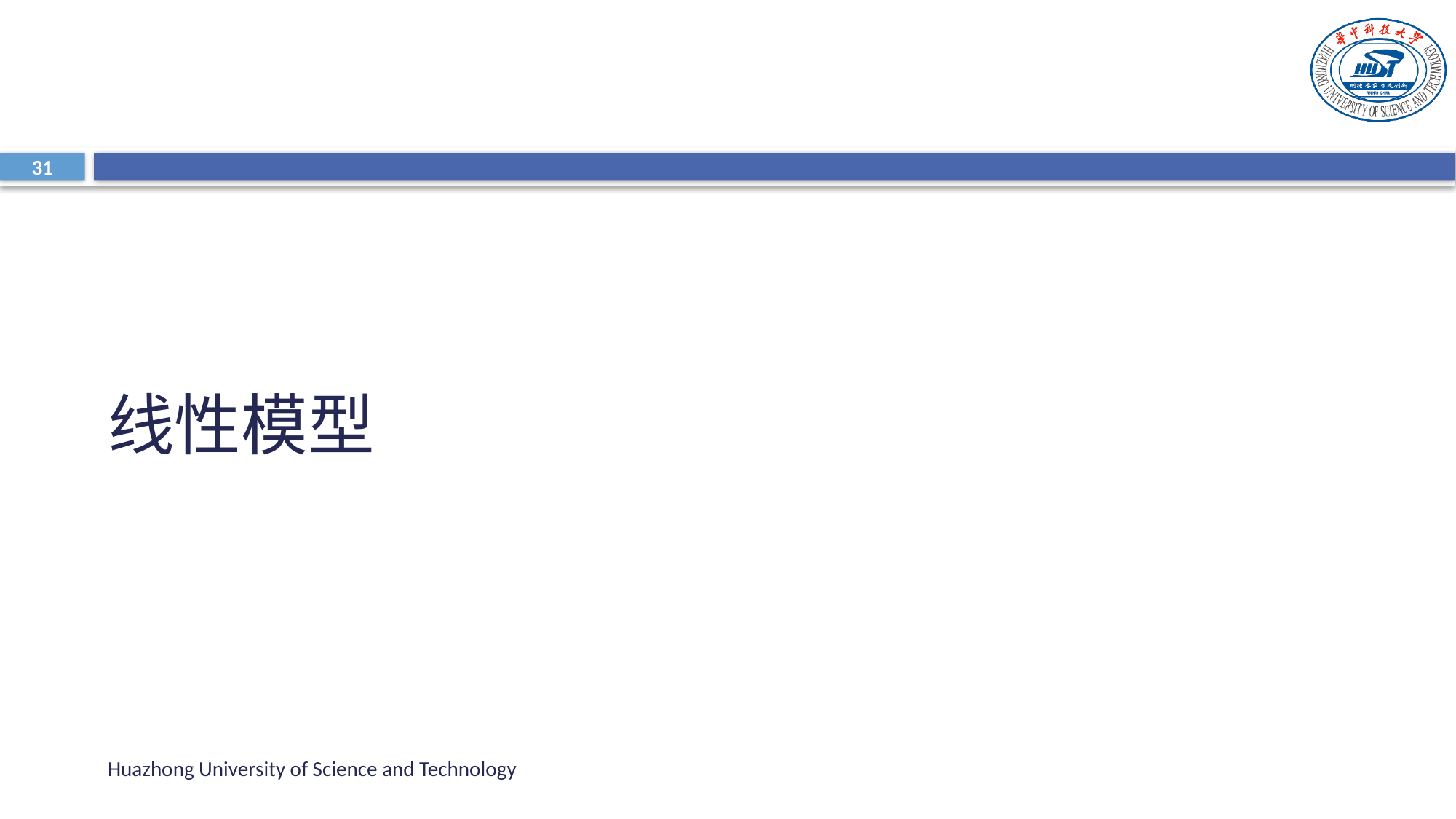

#
31
线性模型
Huazhong University of Science and Technology